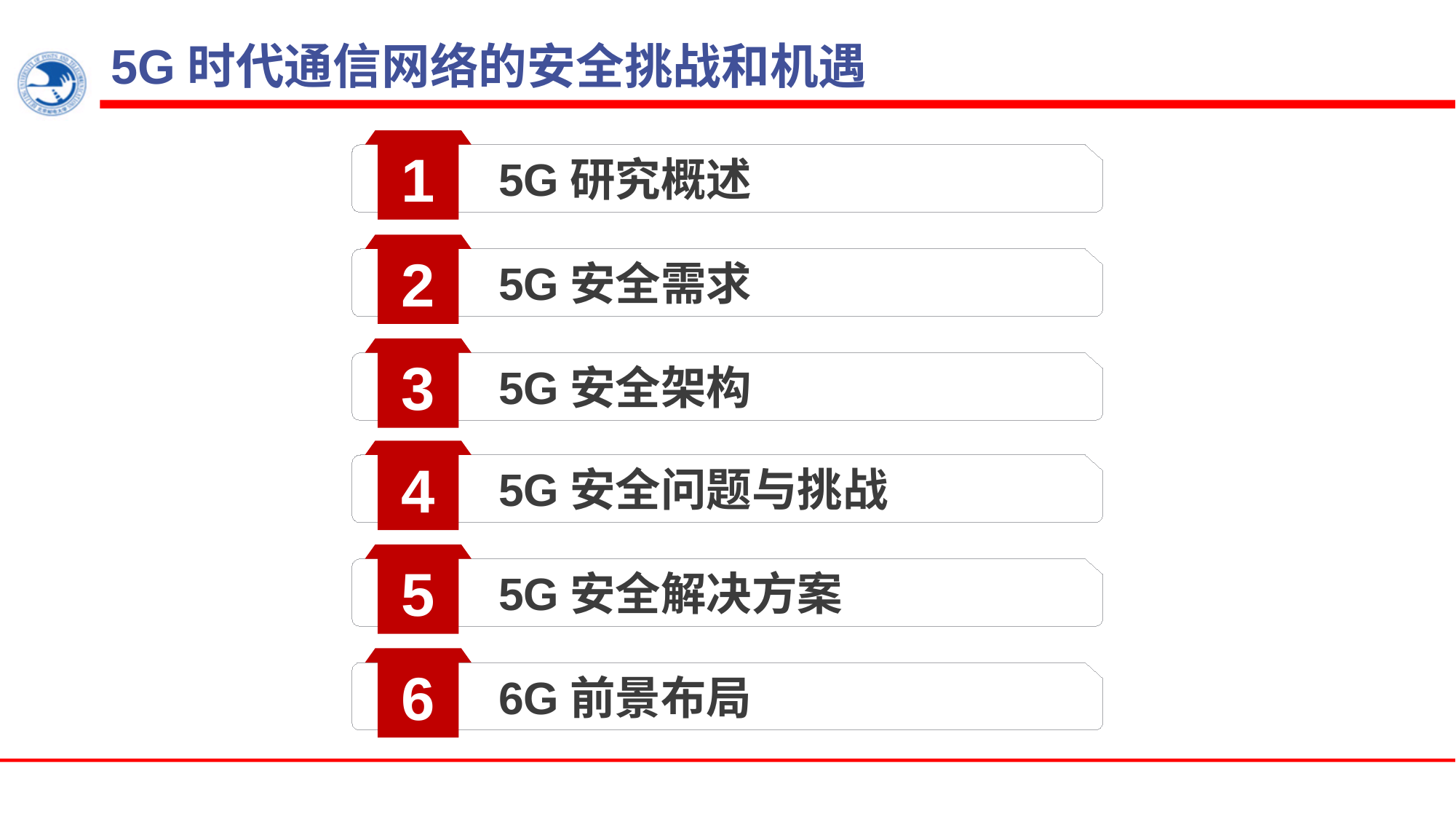

# 5G时代通信网络的安全挑战和机遇

1

5G研究概述

2

5G安全需求

3

5G安全架构

4

5G安全问题与挑战

5

5G安全解决方案

6

6G前景布局
41